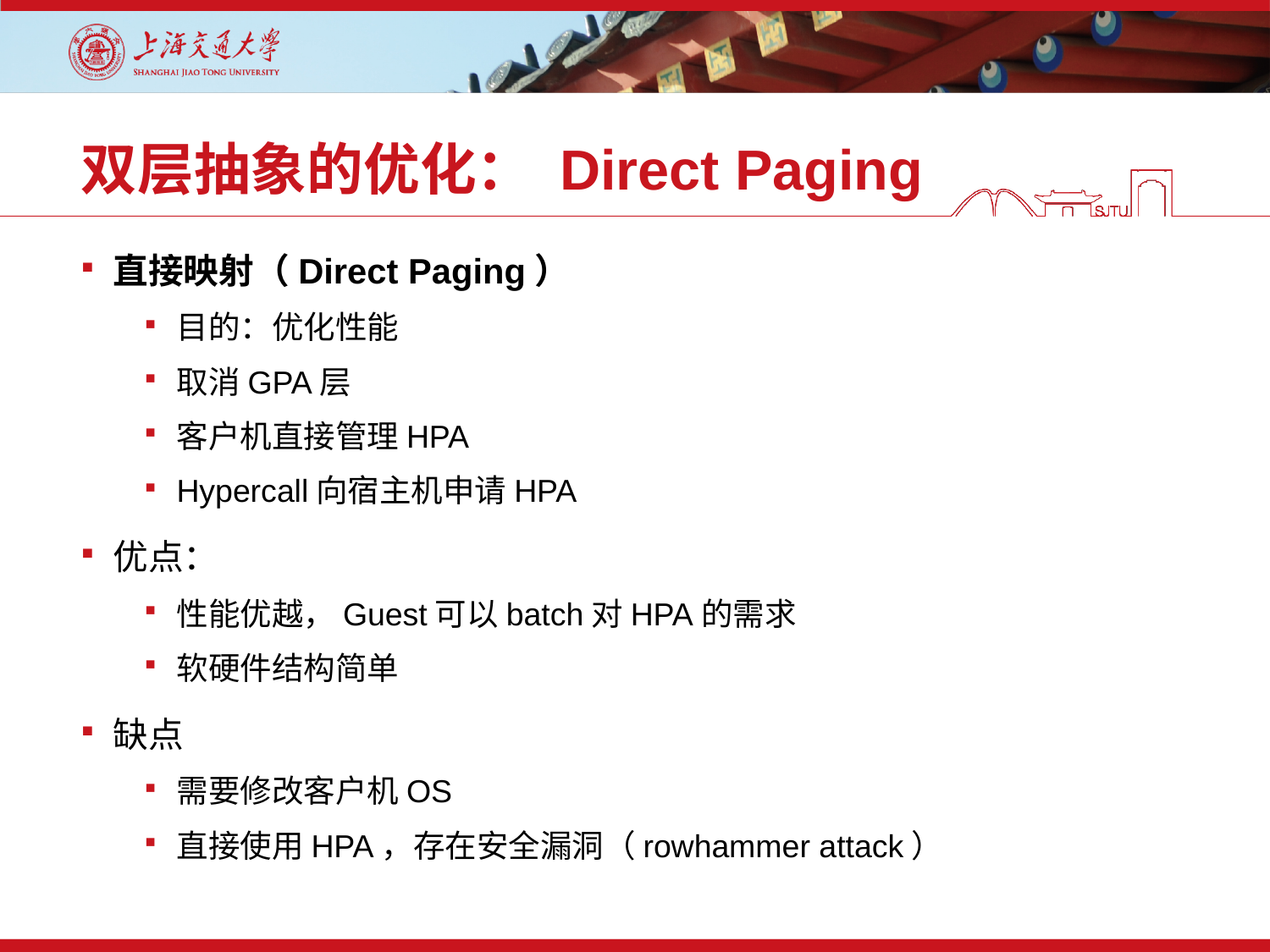

# 双层抽象的优化： Direct Paging
直接映射（Direct Paging）
目的：优化性能
取消GPA层
客户机直接管理HPA
Hypercall向宿主机申请HPA
优点：
性能优越，Guest可以batch对HPA的需求
软硬件结构简单
缺点
需要修改客户机OS
直接使用HPA，存在安全漏洞（rowhammer attack）